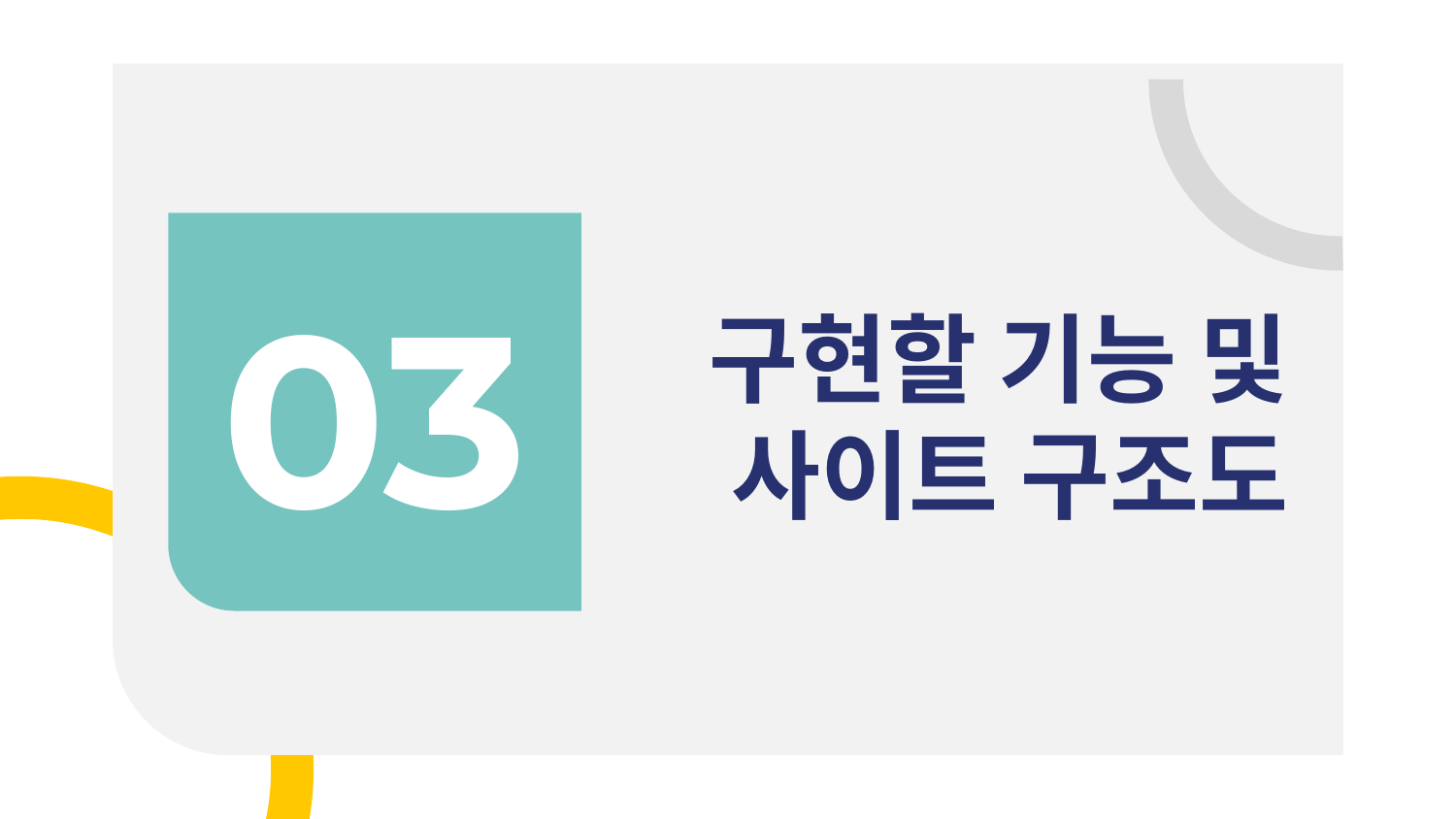

03
# 구현할 기능 및
사이트 구조도